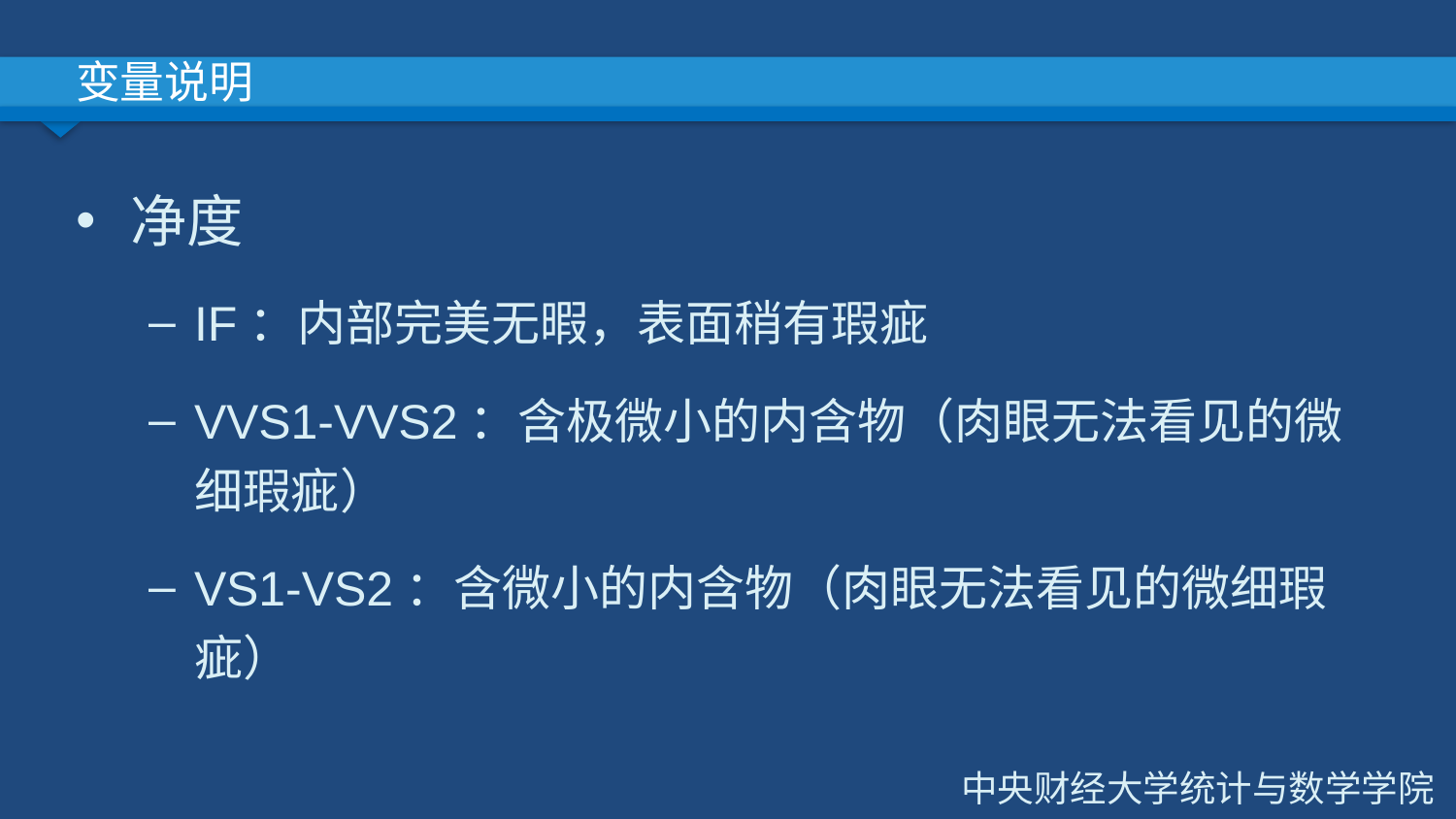

# 变量说明
净度
IF：内部完美无暇，表面稍有瑕疵
VVS1-VVS2：含极微小的内含物（肉眼无法看见的微细瑕疵）
VS1-VS2：含微小的内含物（肉眼无法看见的微细瑕疵）